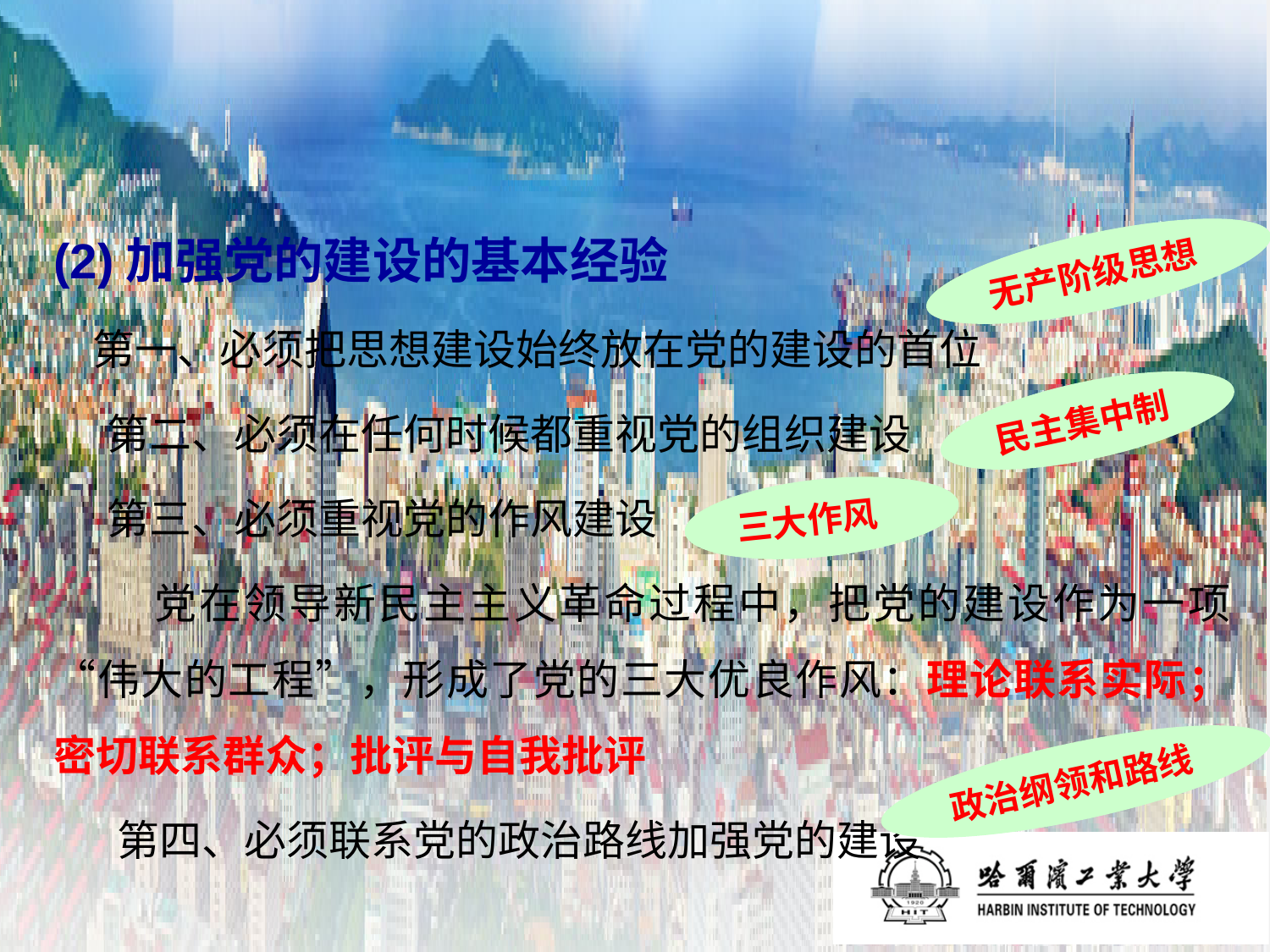

(2)加强党的建设的基本经验
   第一、必须把思想建设始终放在党的建设的首位
  第二、必须在任何时候都重视党的组织建设
  第三、必须重视党的作风建设
  党在领导新民主主义革命过程中，把党的建设作为一项“伟大的工程”，形成了党的三大优良作风：理论联系实际；密切联系群众；批评与自我批评
第四、必须联系党的政治路线加强党的建设
无产阶级思想
民主集中制
三大作风
政治纲领和路线